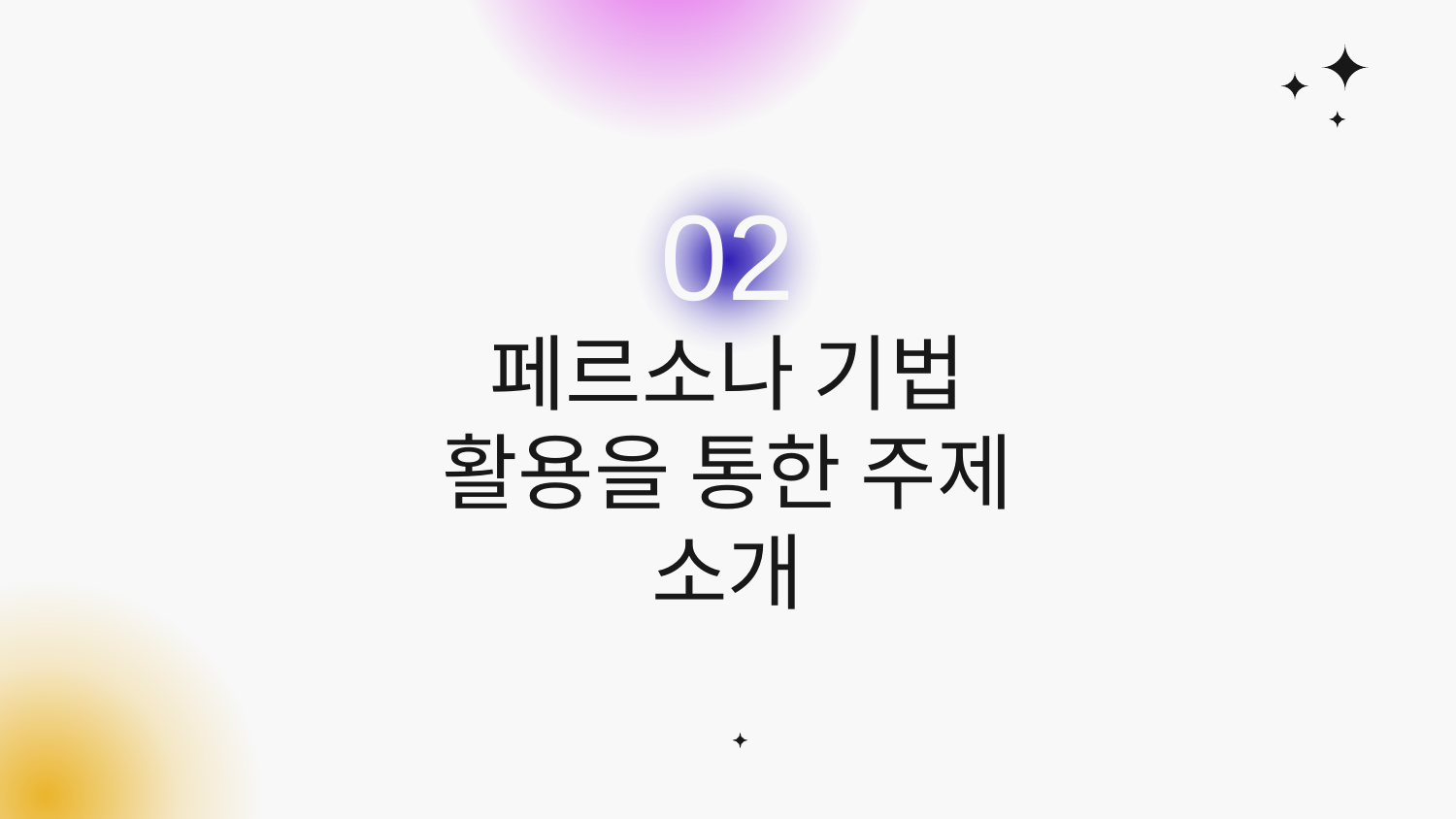

02

# 페르소나 기법 활용을 통한 주제 소개